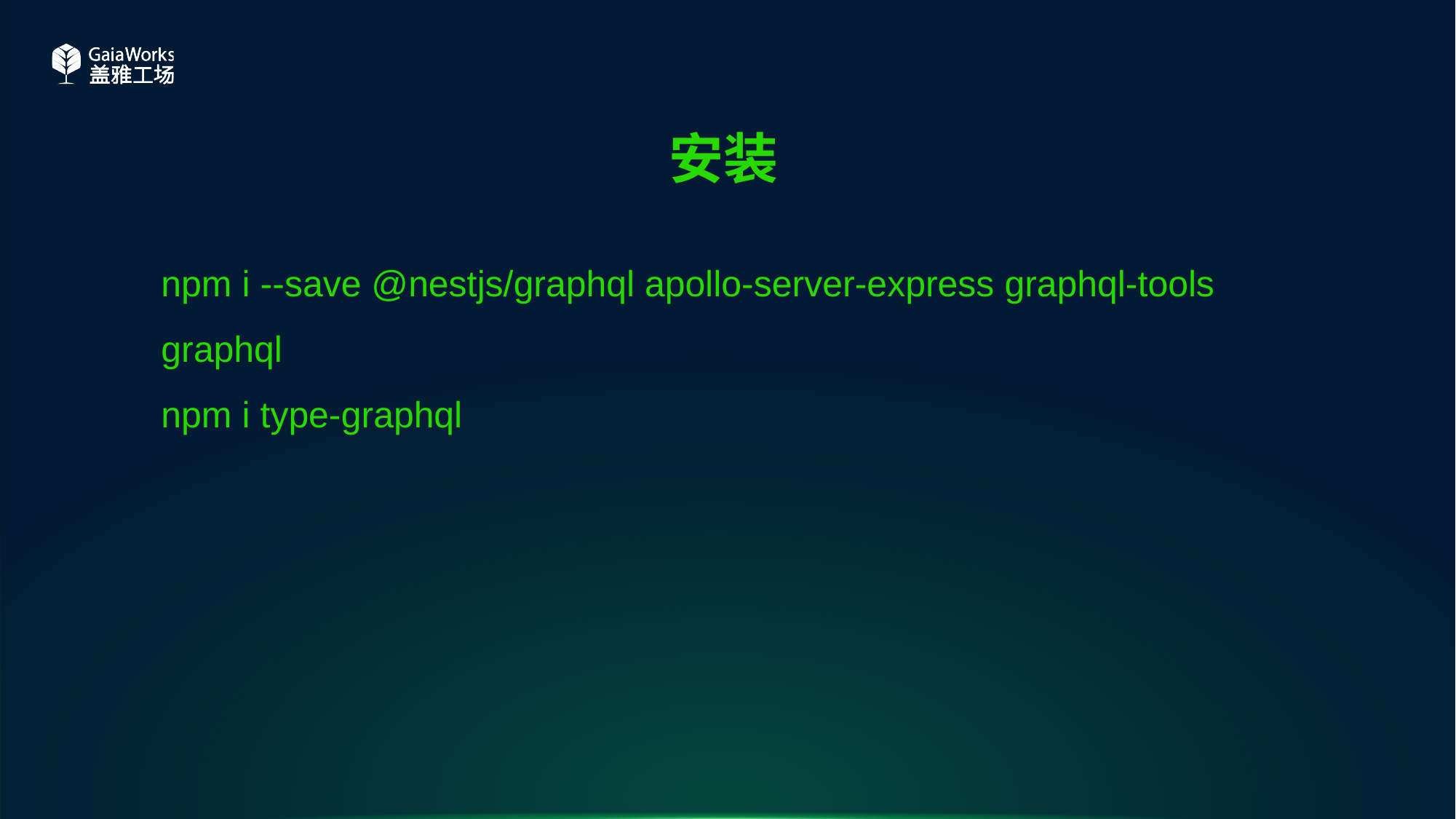

# 安装
npm i --save @nestjs/graphql apollo-server-express graphql-tools graphql
npm i type-graphql